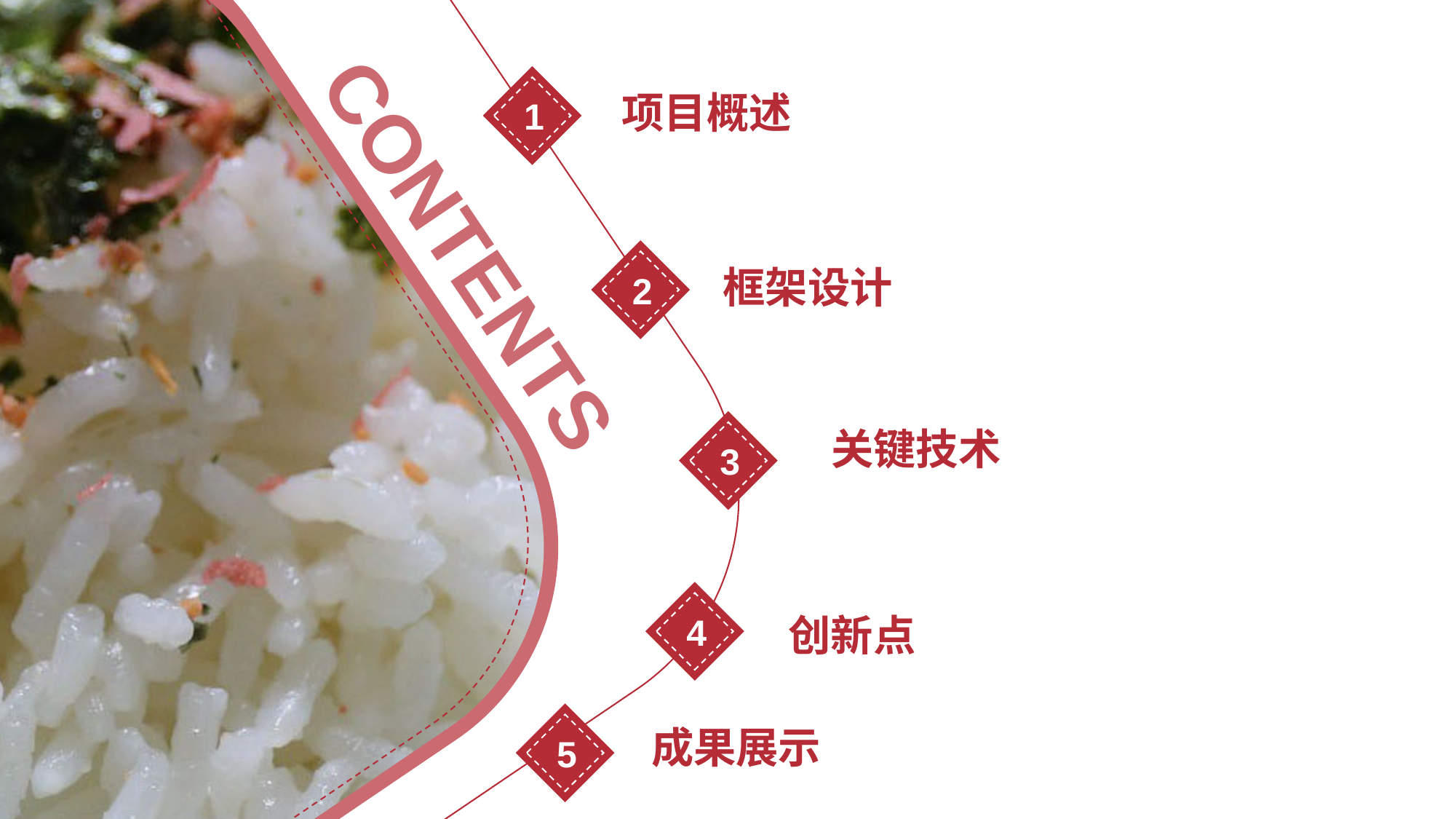

1
项目概述
# CONTENTS

2
框架设计

3
关键技术

4
创新点

5
成果展示